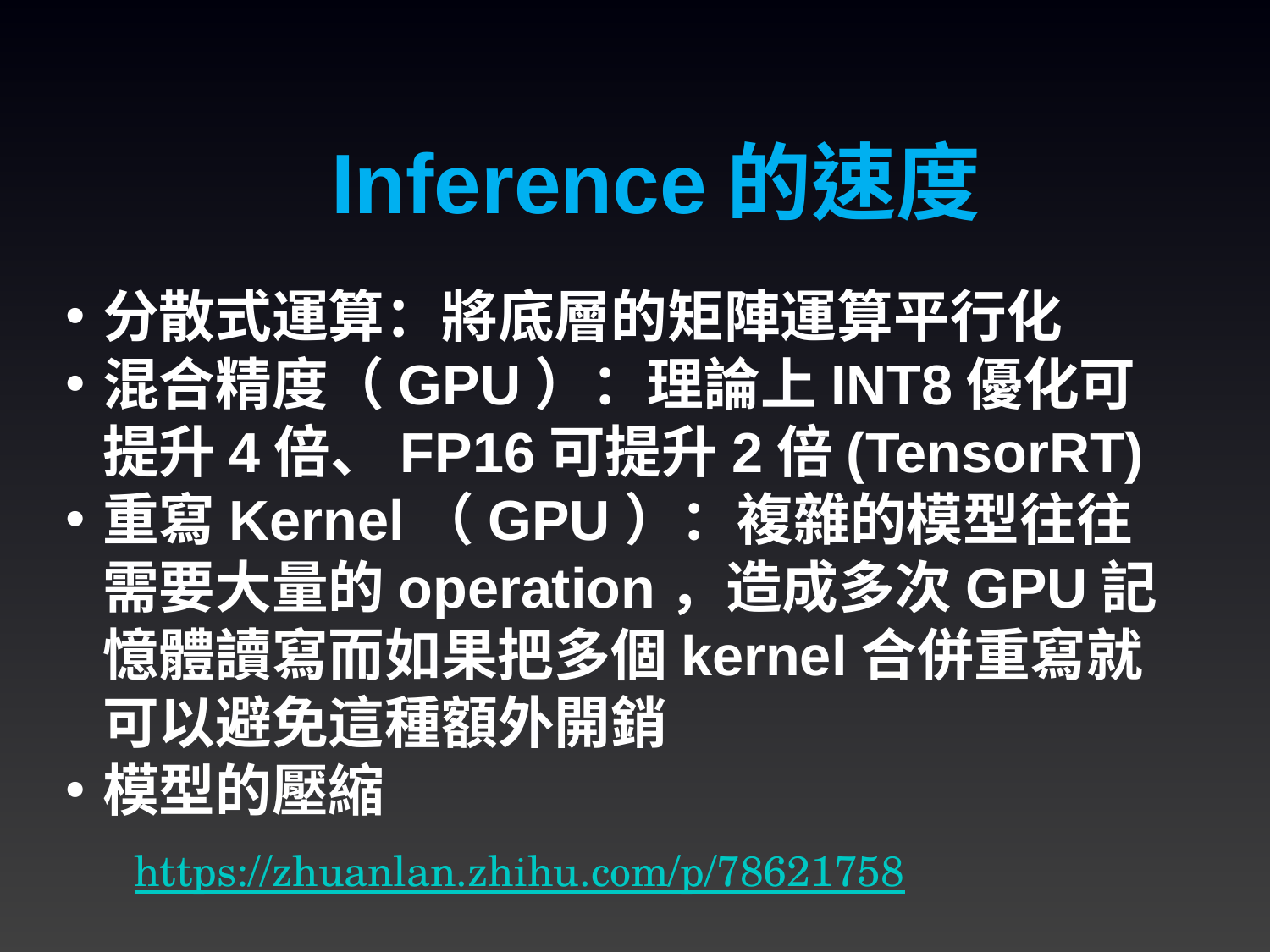

Inference的速度
分散式運算：將底層的矩陣運算平行化
混合精度（GPU）：理論上INT8優化可提升4倍、FP16可提升2倍(TensorRT)
重寫Kernel（GPU）：複雜的模型往往需要大量的operation，造成多次GPU記憶體讀寫而如果把多個kernel合併重寫就可以避免這種額外開銷
模型的壓縮
https://zhuanlan.zhihu.com/p/78621758